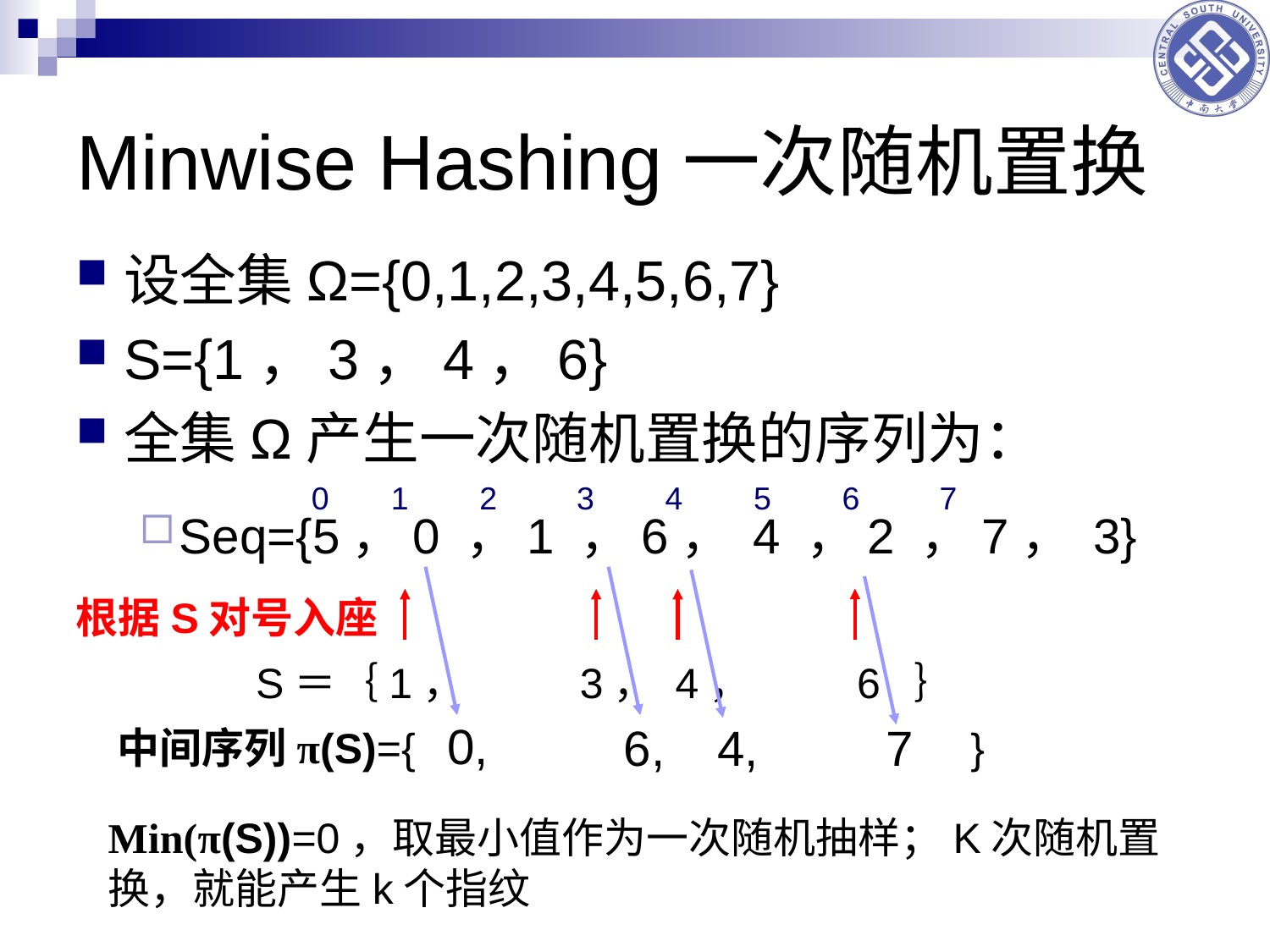

# Minwise Hashing一次随机置换
设全集Ω={0,1,2,3,4,5,6,7}
S={1，3，4，6}
全集Ω产生一次随机置换的序列为：

Seq={5，0 ，1 ，6， 4 ，2 ，7， 3}
0       1        2         3        4        5        6         7
根据S对号入座
S＝｛1，           3， 4，          6  ｝
0,
4,
6,
7
中间序列π(S)={                                               }
Min(π(S))=0，取最小值作为一次随机抽样；K次随机置换，就能产生k个指纹